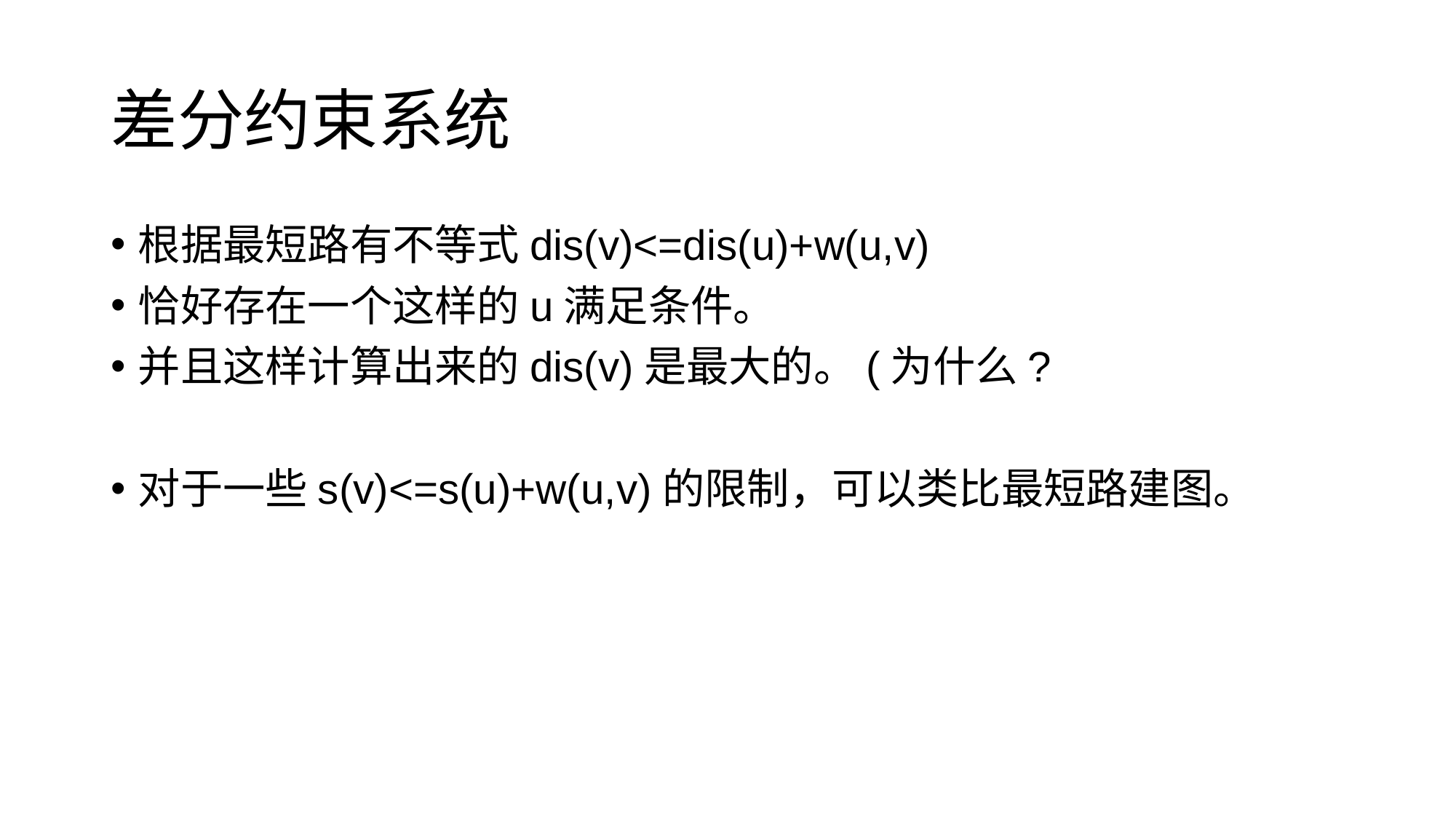

# 差分约束系统
根据最短路有不等式dis(v)<=dis(u)+w(u,v)
恰好存在一个这样的u满足条件。
并且这样计算出来的dis(v)是最大的。(为什么?

对于一些s(v)<=s(u)+w(u,v)的限制，可以类比最短路建图。